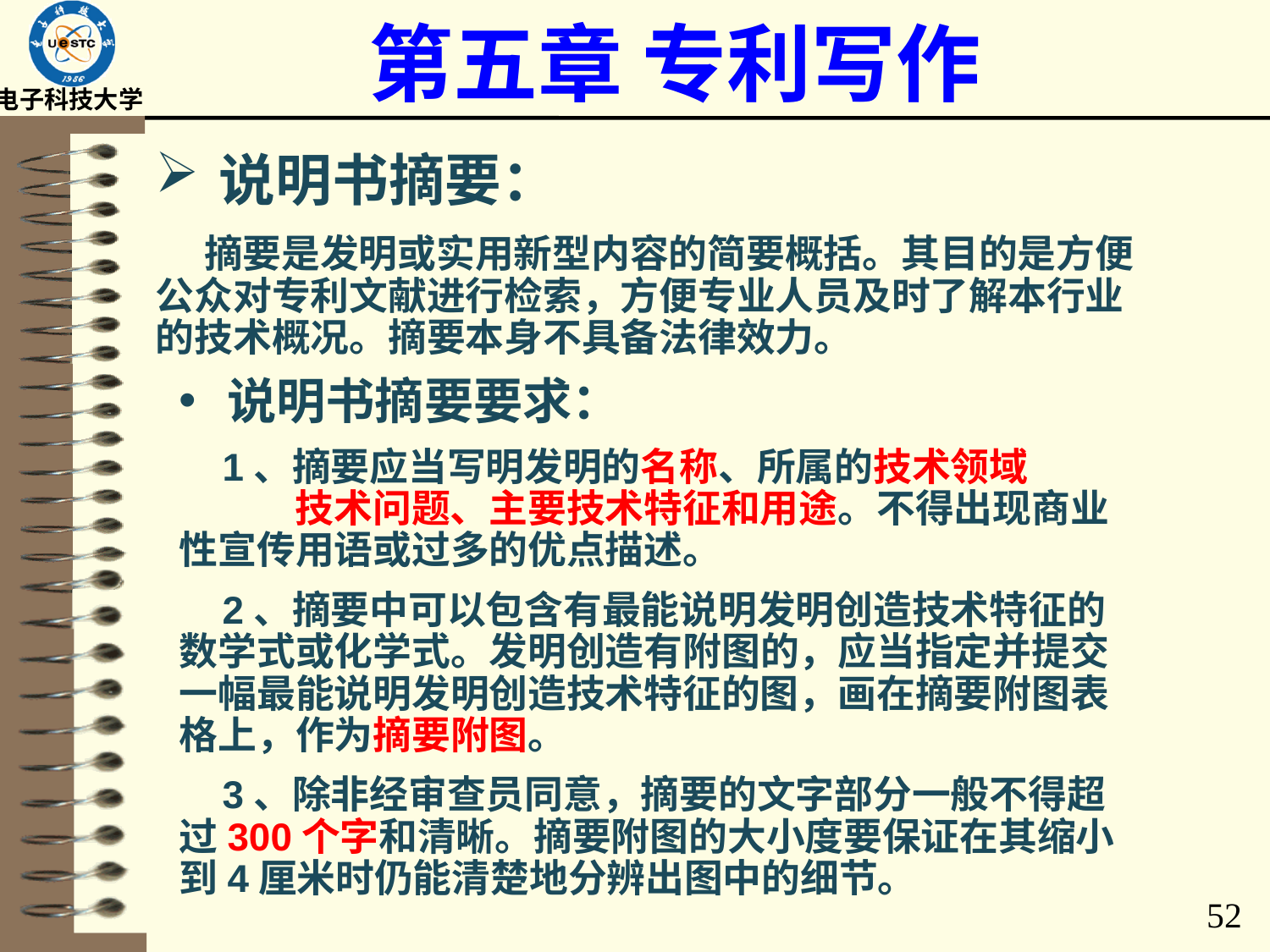

# 第五章 专利写作
说明书摘要：
    摘要是发明或实用新型内容的简要概括。其目的是方便公众对专利文献进行检索，方便专业人员及时了解本行业的技术概况。摘要本身不具备法律效力。
说明书摘要要求：
    1、摘要应当写明发明的名称、所属的技术领域、要解决的技术问题、主要技术特征和用途。不得出现商业性宣传用语或过多的优点描述。
    2、摘要中可以包含有最能说明发明创造技术特征的数学式或化学式。发明创造有附图的，应当指定并提交一幅最能说明发明创造技术特征的图，画在摘要附图表格上，作为摘要附图。
    3、除非经审查员同意，摘要的文字部分一般不得超过300个字和清晰。摘要附图的大小度要保证在其缩小到4厘米时仍能清楚地分辨出图中的细节。
52